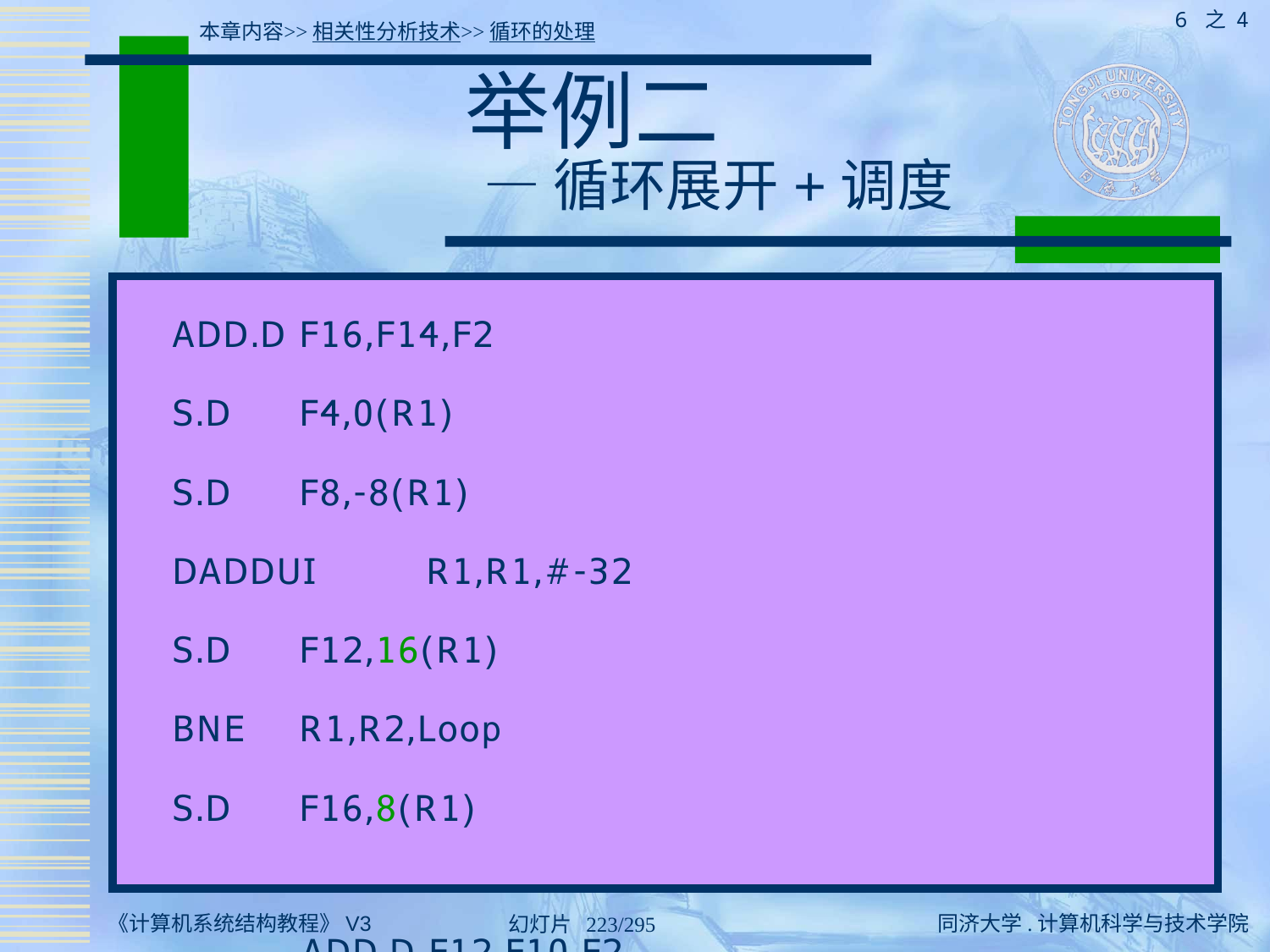

6 之 4
本章内容>>相关性分析技术>>循环的处理
# 举例二 — 循环展开+调度
Loop: 	L.D 	F0,0(R1)
		L.D 	F6,-8(R1)
		L.D 	F10,-16(R1)
		L.D 	F14,-24(R1)
		ADD.D 	F4,F0,F2
		ADD.D 	F8,F6,F2
		ADD.D 	F12,F10,F2
	ADD.D 	F16,F14,F2
	S.D 	F4,0(R1)
	S.D 	F8,-8(R1)
	DADDUI 	R1,R1,#-32
	S.D 	F12,16(R1)
	BNE 	R1,R2,Loop
	S.D 	F16,8(R1)